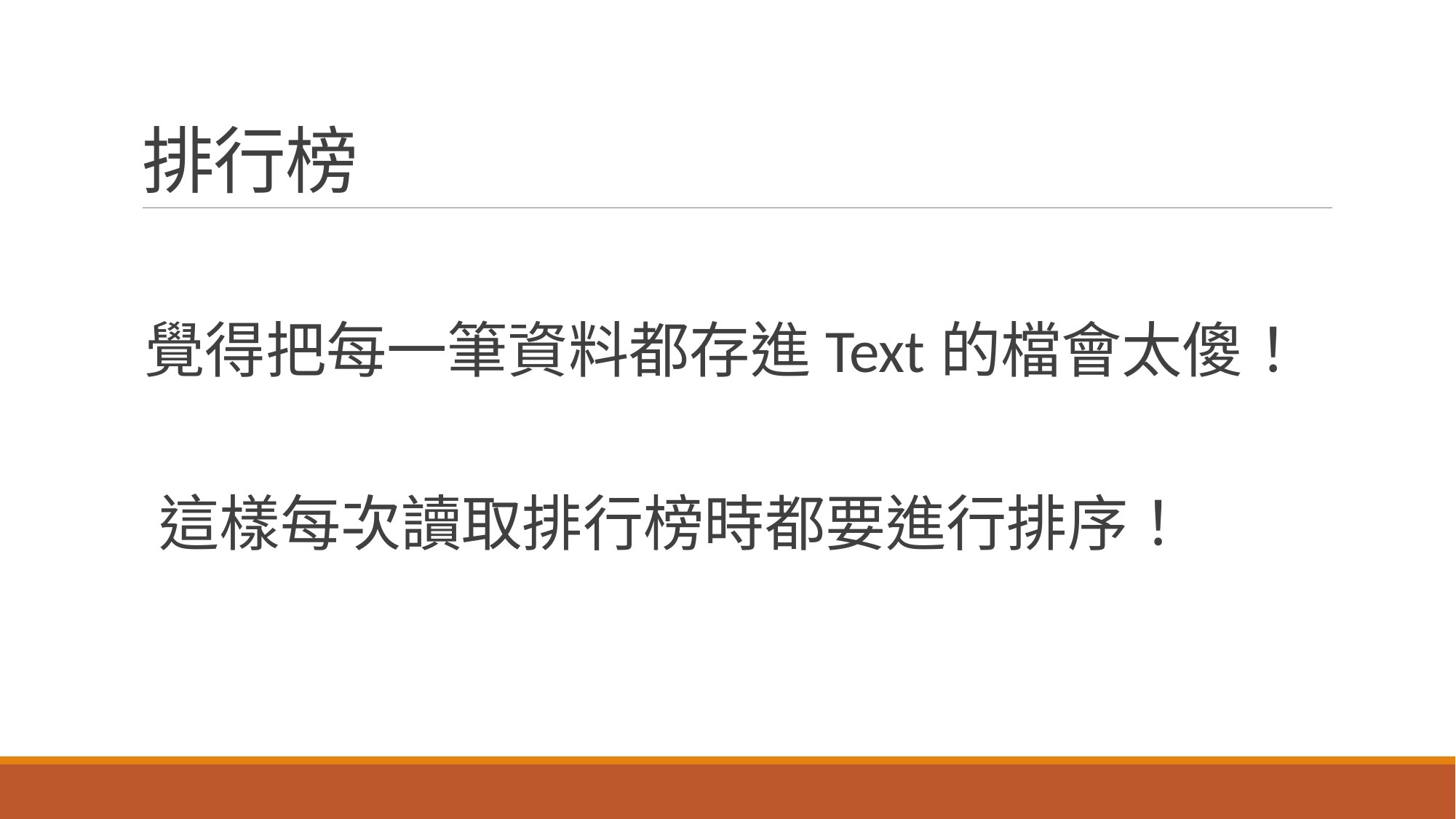

# 排行榜

覺得把每一筆資料都存進Text的檔會太傻！

 這樣每次讀取排行榜時都要進行排序！